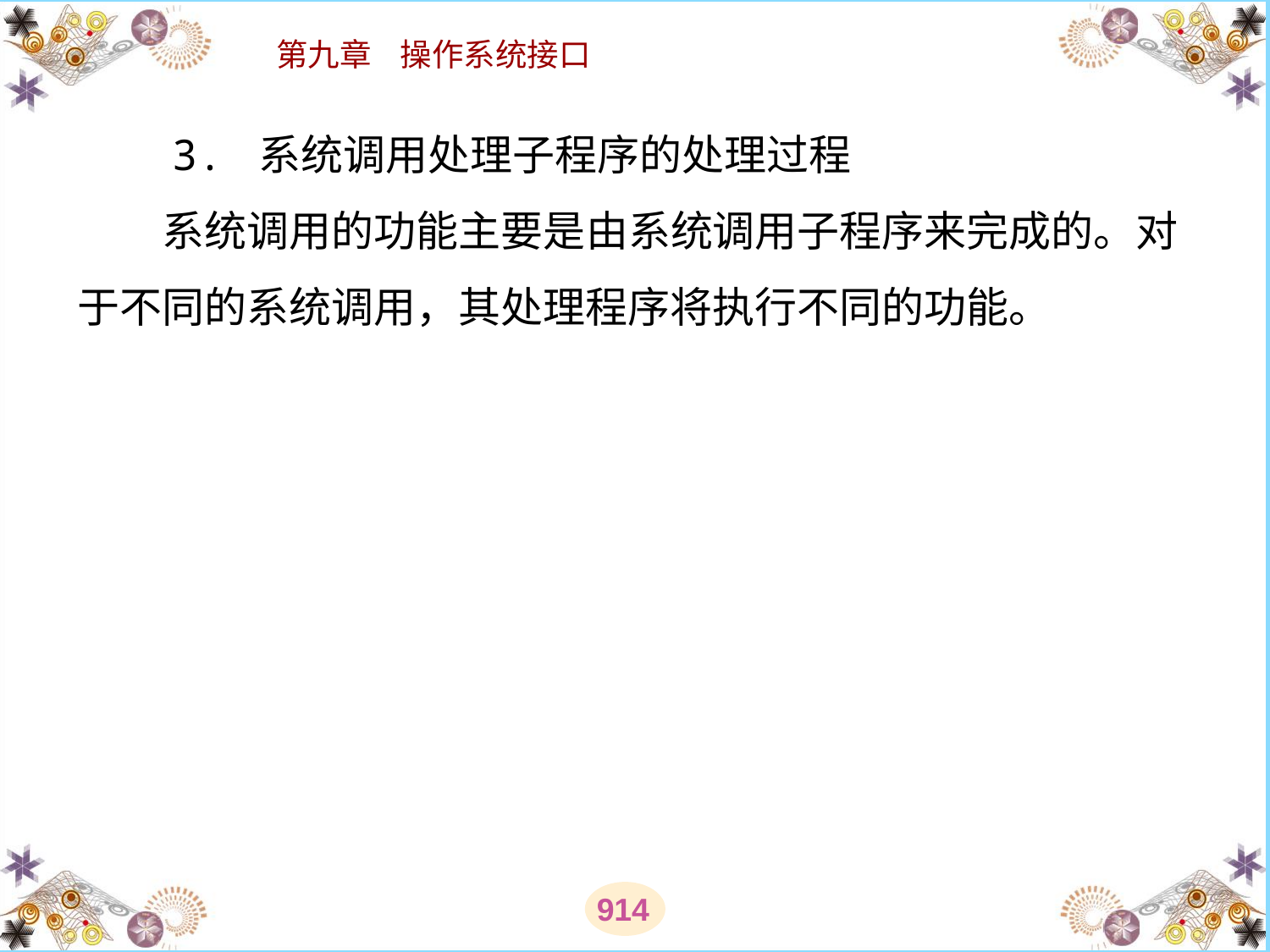

# 3. 系统调用处理子程序的处理过程 　　系统调用的功能主要是由系统调用子程序来完成的。对于不同的系统调用，其处理程序将执行不同的功能。